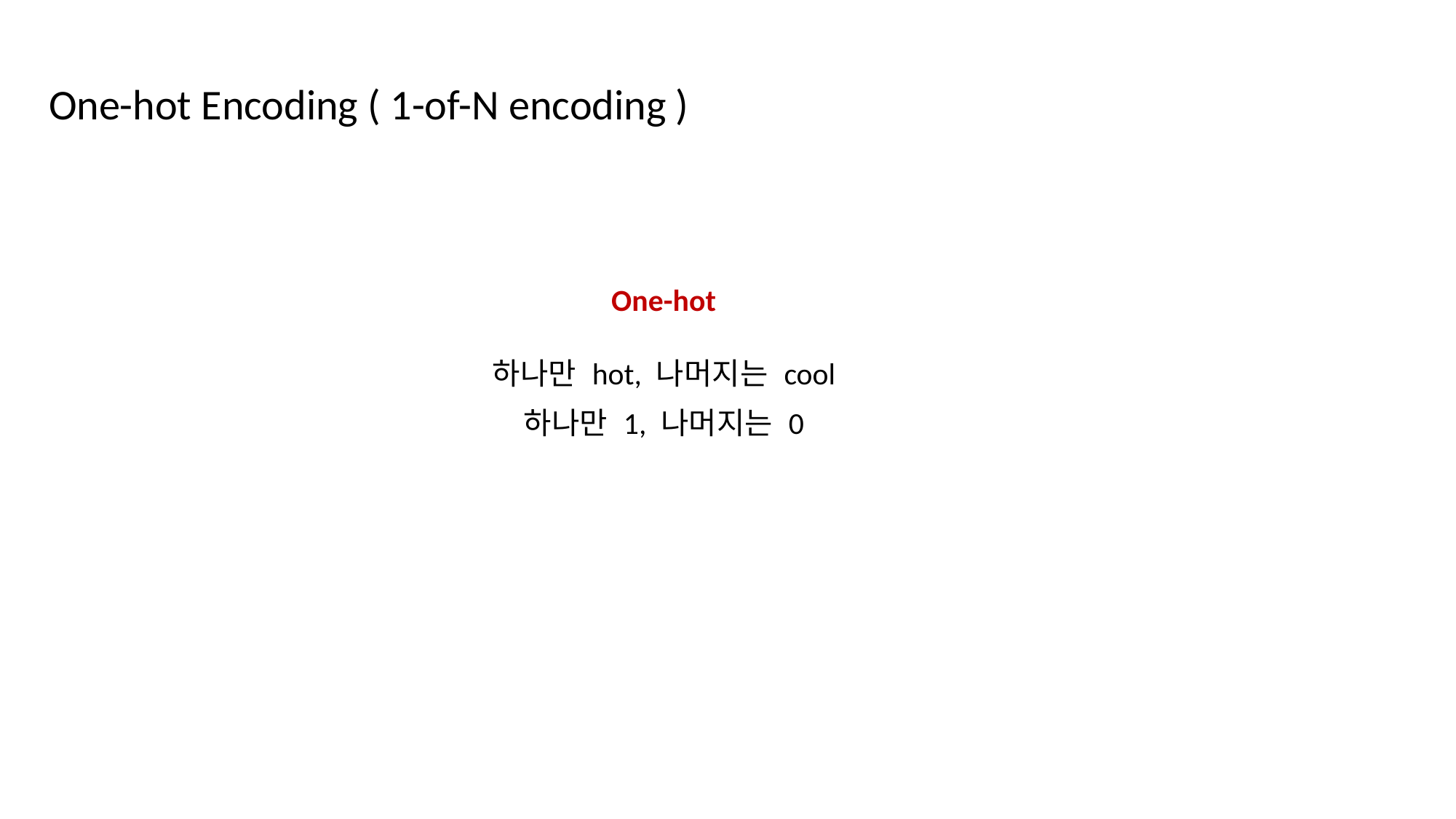

One-hot Encoding ( 1-of-N encoding )
One-hot
하나만 hot, 나머지는 cool
하나만 1, 나머지는 0